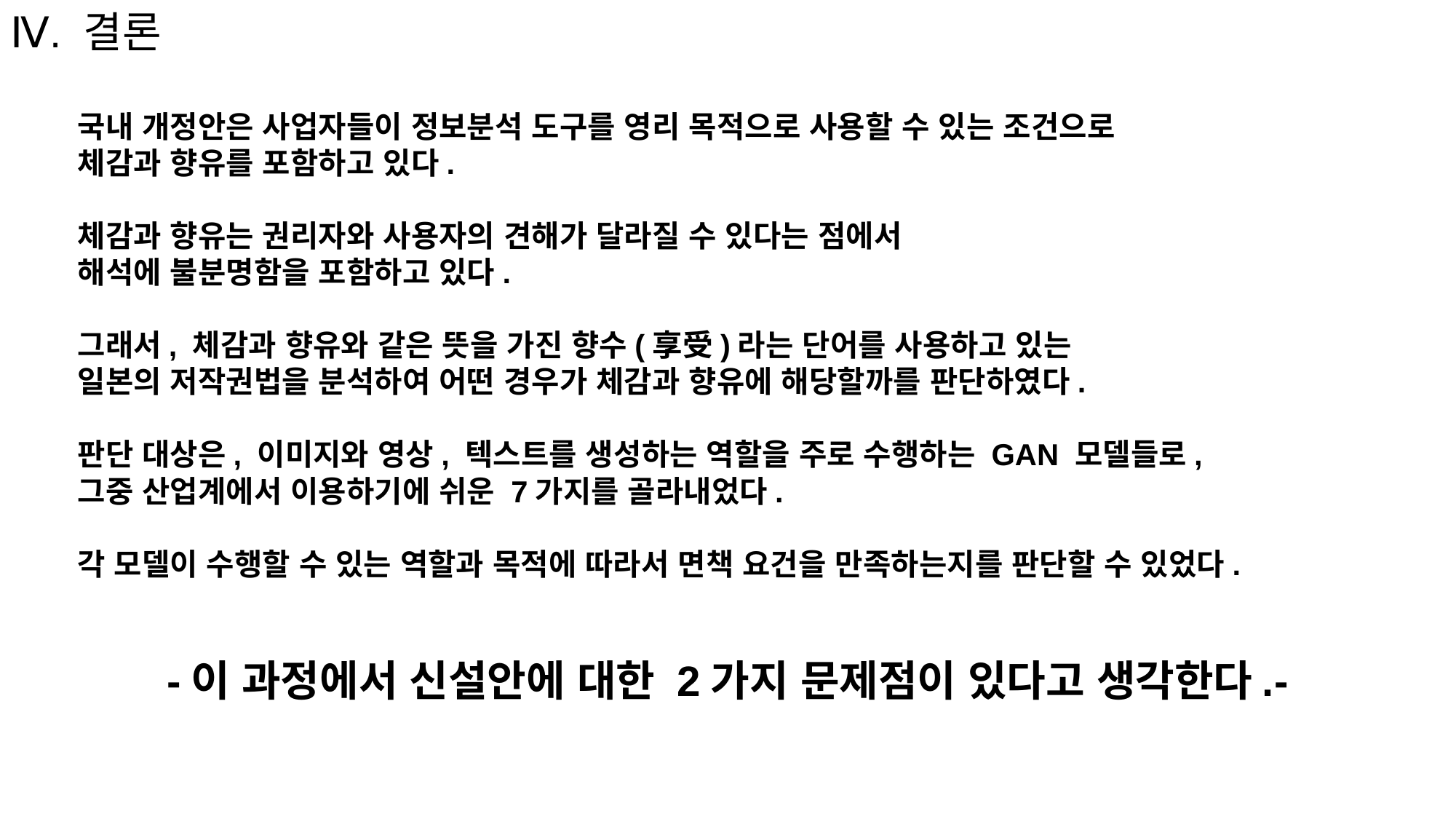

Ⅳ. 결론

국내 개정안은 사업자들이 정보분석 도구를 영리 목적으로 사용할 수 있는 조건으로
체감과 향유를 포함하고 있다.

체감과 향유는 권리자와 사용자의 견해가 달라질 수 있다는 점에서
해석에 불분명함을 포함하고 있다.

그래서, 체감과 향유와 같은 뜻을 가진 향수(享受)라는 단어를 사용하고 있는
일본의 저작권법을 분석하여 어떤 경우가 체감과 향유에 해당할까를 판단하였다.

판단 대상은, 이미지와 영상, 텍스트를 생성하는 역할을 주로 수행하는 GAN 모델들로,
그중 산업계에서 이용하기에 쉬운 7가지를 골라내었다.

각 모델이 수행할 수 있는 역할과 목적에 따라서 면책 요건을 만족하는지를 판단할 수 있었다.

-이 과정에서 신설안에 대한 2가지 문제점이 있다고 생각한다.-